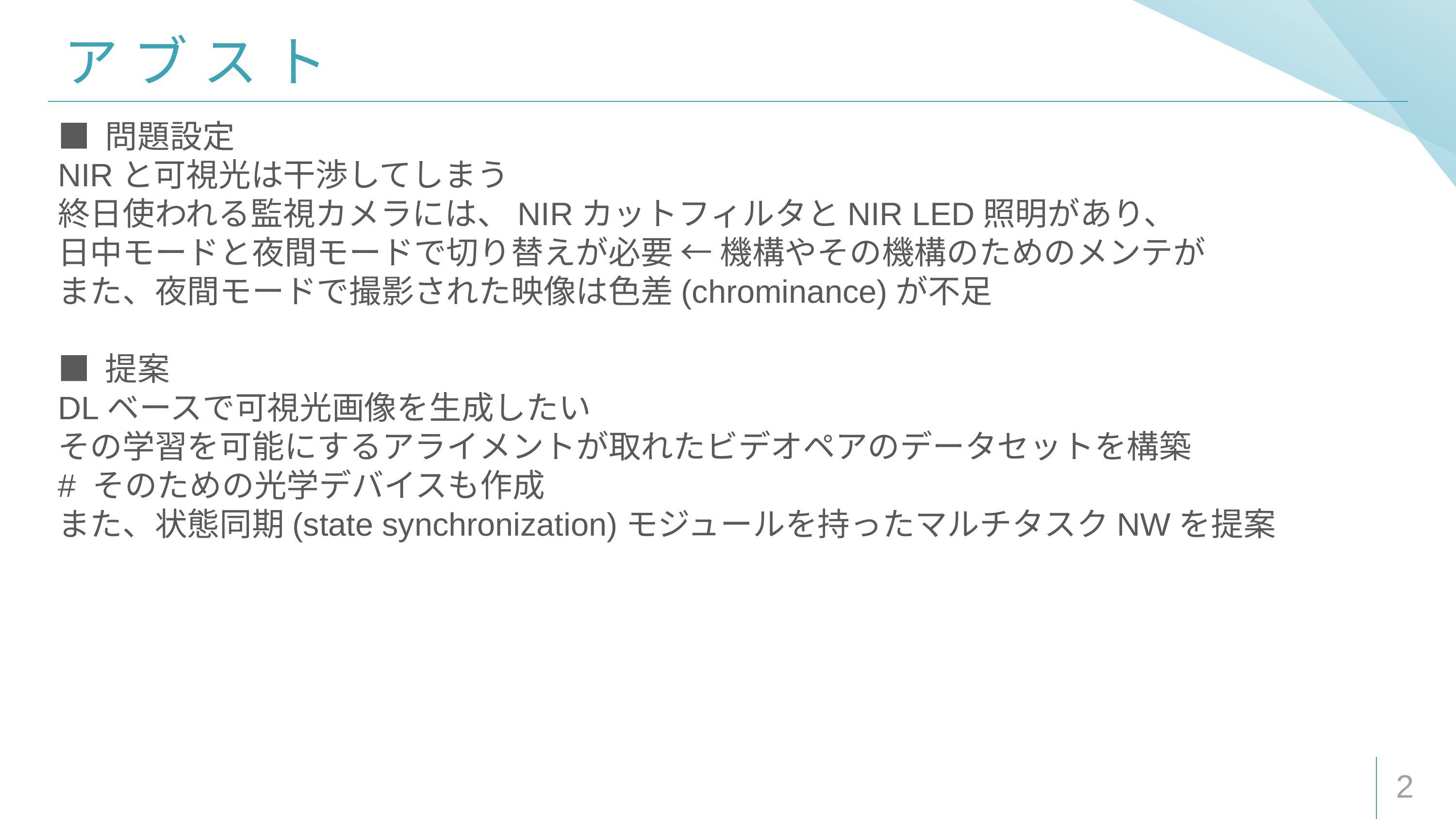

# アブスト
■ 問題設定
NIRと可視光は干渉してしまう
終日使われる監視カメラには、NIRカットフィルタとNIR LED照明があり、
日中モードと夜間モードで切り替えが必要 ← 機構やその機構のためのメンテが
また、夜間モードで撮影された映像は色差(chrominance)が不足

■ 提案
DLベースで可視光画像を生成したい
その学習を可能にするアライメントが取れたビデオペアのデータセットを構築
# そのための光学デバイスも作成
また、状態同期(state synchronization)モジュールを持ったマルチタスクNWを提案
2